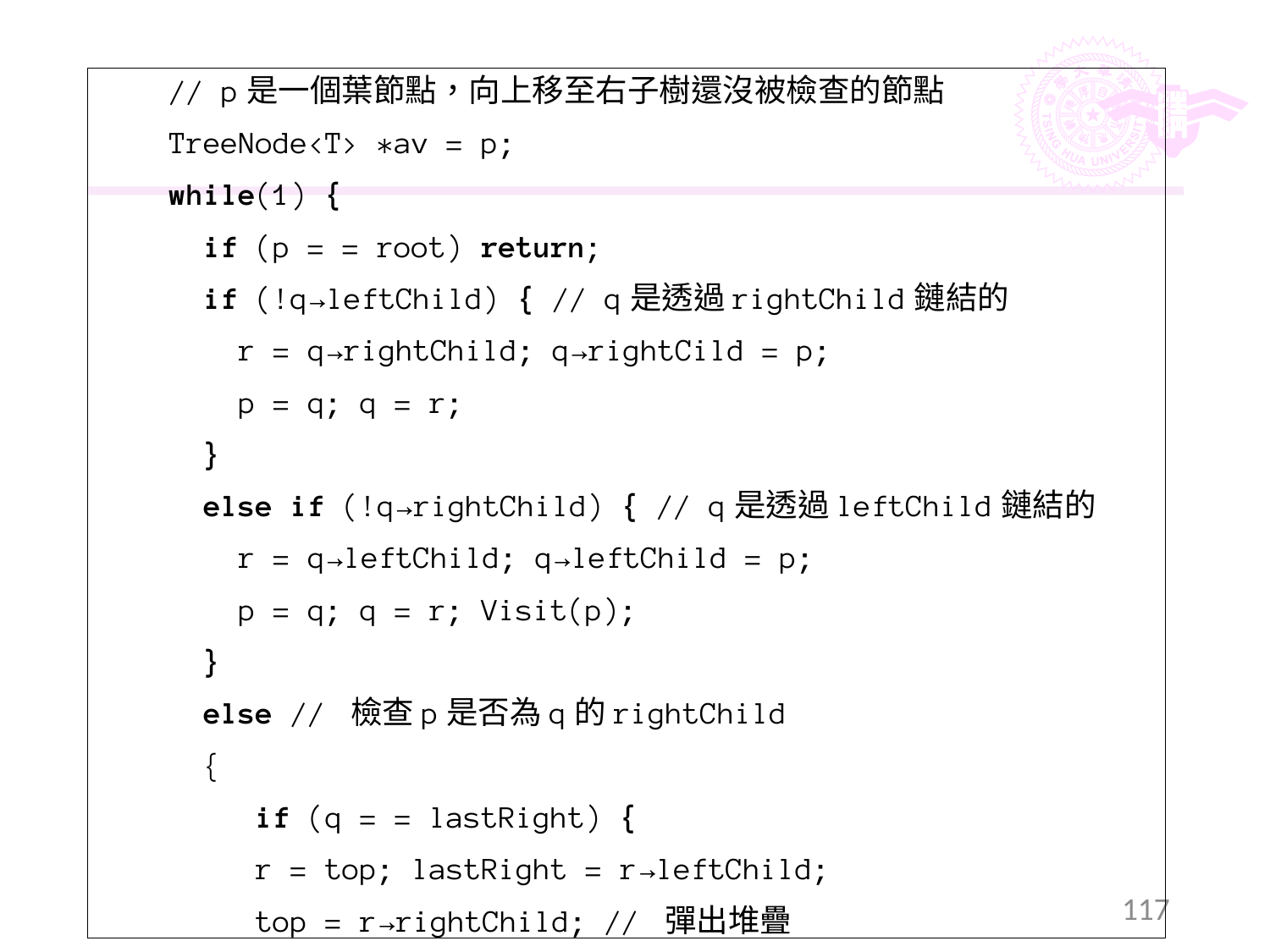

// p是一個葉節點，向上移至右子樹還沒被檢查的節點
    TreeNode<T> *av = p;
    while(1) {
      if (p = = root) return;
      if (!q→leftChild) { // q是透過rightChild鏈結的
        r = q→rightChild; q→rightCild = p;
        p = q; q = r;
      }
      else if (!q→rightChild) { // q是透過leftChild鏈結的
        r = q→leftChild; q→leftChild = p;
        p = q; q = r; Visit(p);
      }
      else // 檢查p是否為q的rightChild
      {
         if (q = = lastRight) {
         r = top; lastRight = r→leftChild;
         top = r→rightChild; // 彈出堆疊
117